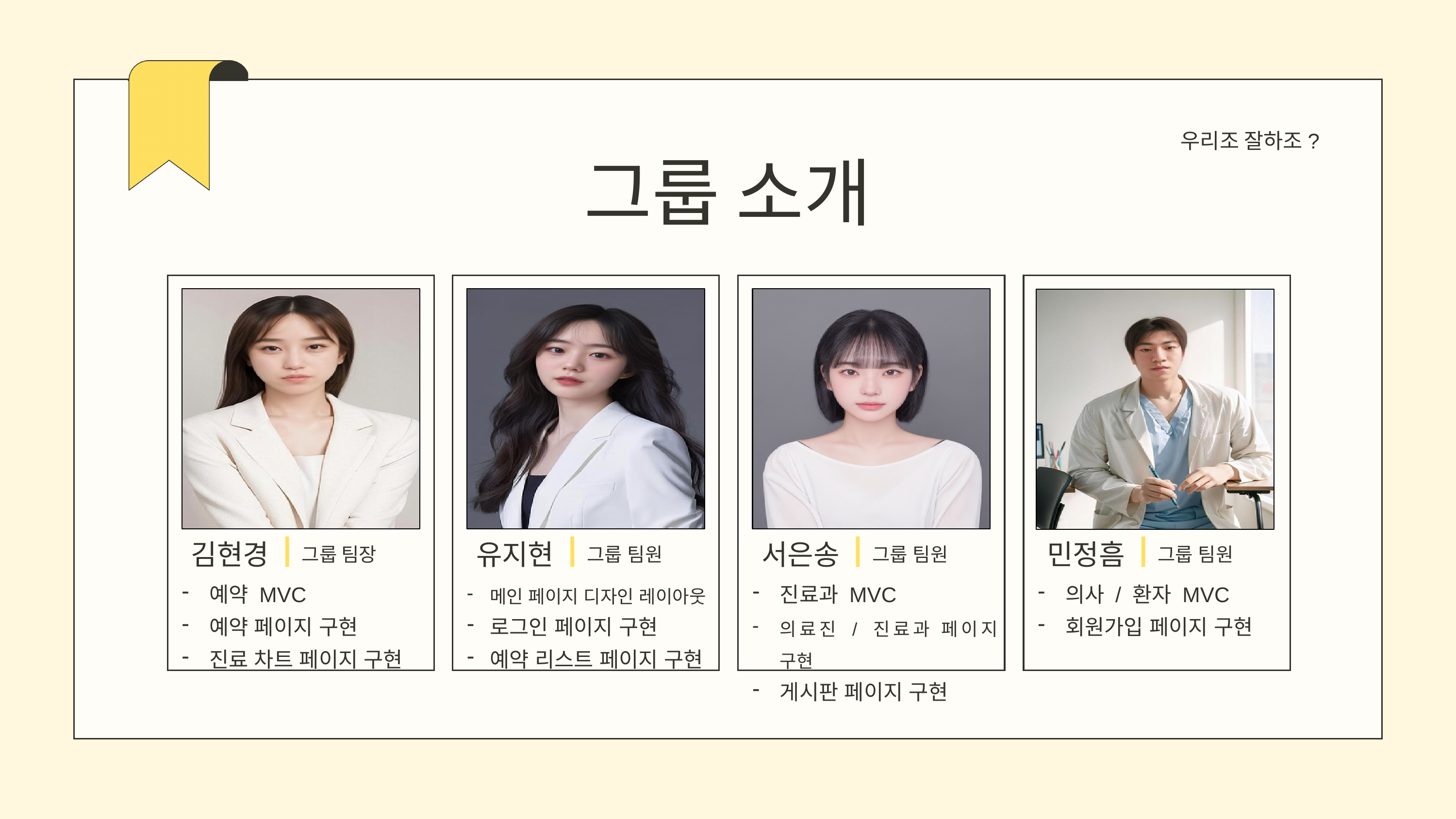

우리조 잘하조?
그룹 소개

김현경
유지현
서은송
민정흠
그룹 팀장
그룹 팀원
그룹 팀원
그룹 팀원

예약 MVC
예약 페이지 구현
진료 차트 페이지 구현
메인 페이지 디자인 레이아웃
로그인 페이지 구현
예약 리스트 페이지 구현

진료과 MVC
의료진 / 진료과 페이지 구현
게시판 페이지 구현
의사 / 환자 MVC
회원가입 페이지 구현